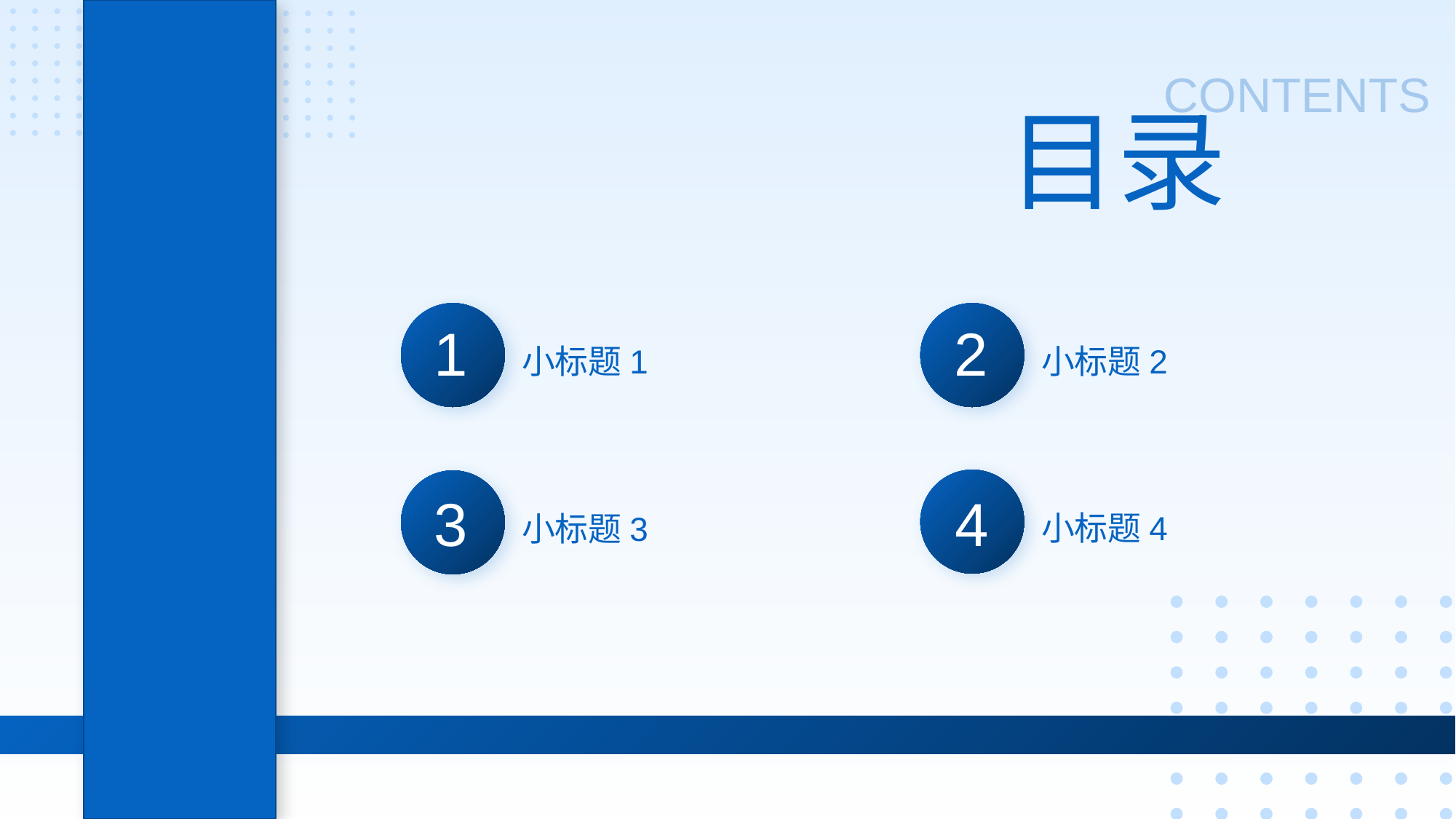

CONTENTS
目录
小标题2
小标题1

1
2
小标题4
小标题3

3
4